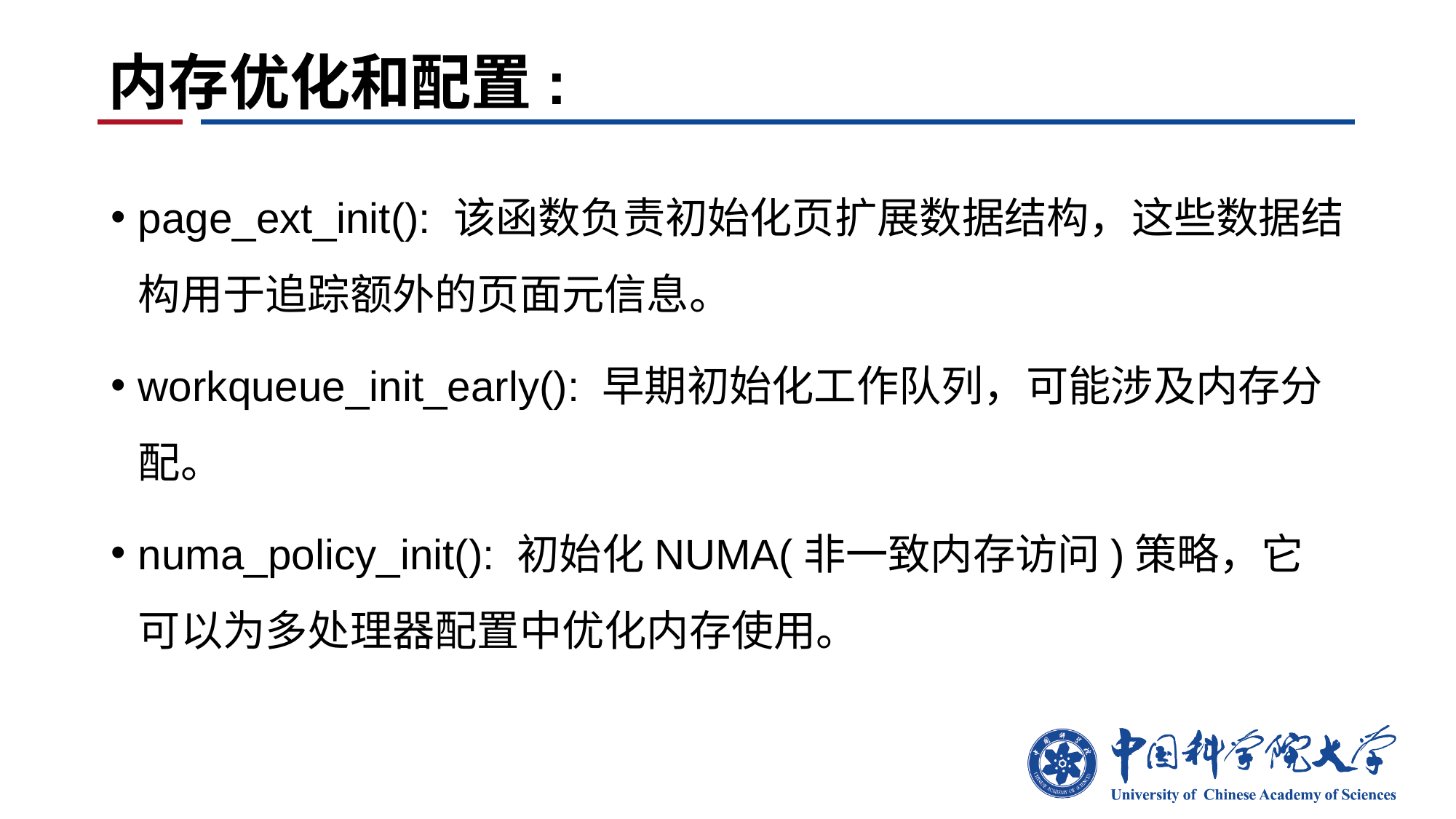

# 内存优化和配置:
page_ext_init(): 该函数负责初始化页扩展数据结构，这些数据结构用于追踪额外的页面元信息。
workqueue_init_early(): 早期初始化工作队列，可能涉及内存分配。
numa_policy_init(): 初始化NUMA(非一致内存访问)策略，它可以为多处理器配置中优化内存使用。